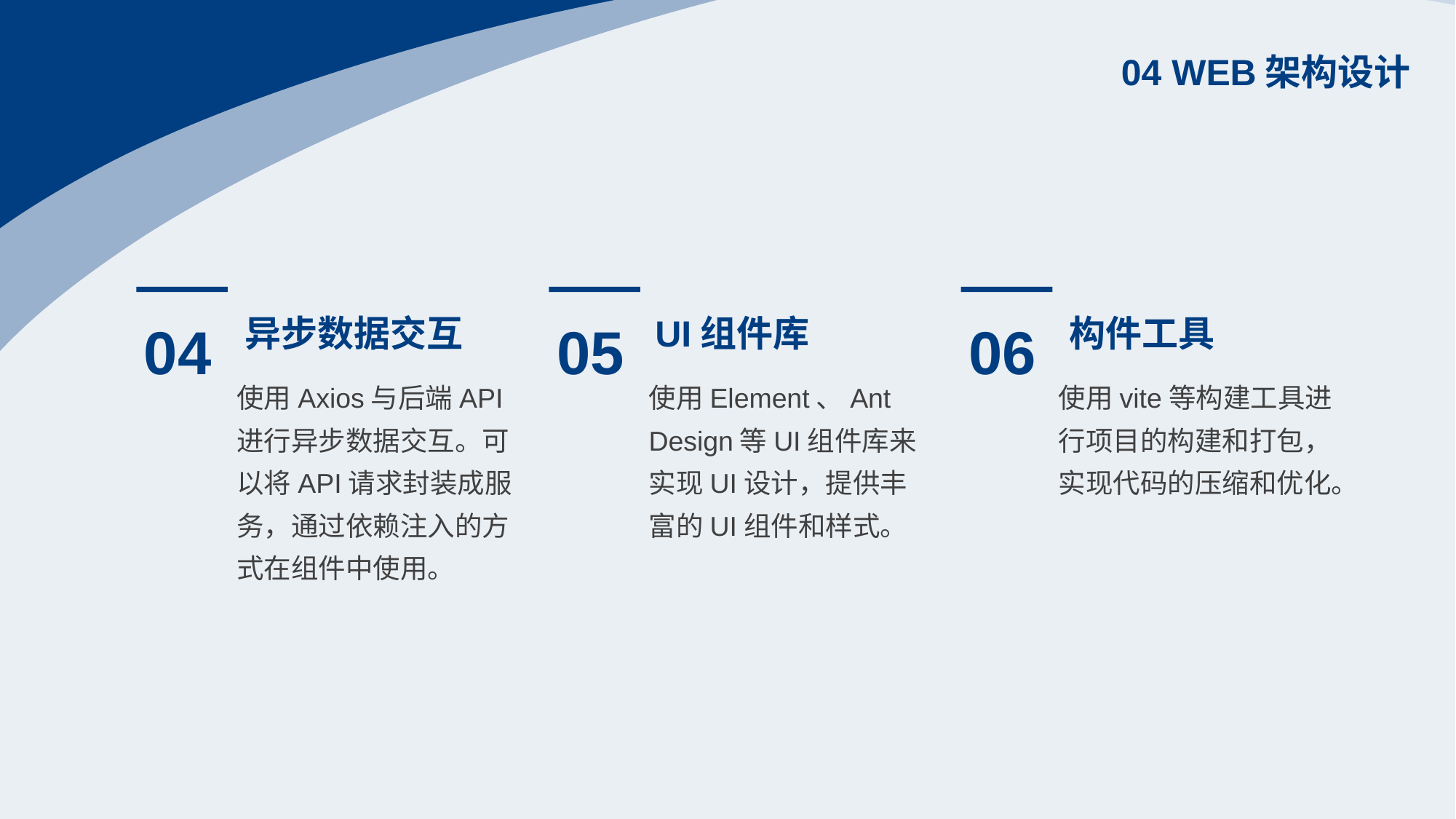

04 WEB架构设计
04

05

06

异步数据交互
UI组件库
构件工具
使用Axios与后端API进行异步数据交互。可以将API请求封装成服务，通过依赖注入的方式在组件中使用。
使用Element、Ant Design等UI组件库来实现UI设计，提供丰富的UI组件和样式。
使用vite等构建工具进行项目的构建和打包，实现代码的压缩和优化。